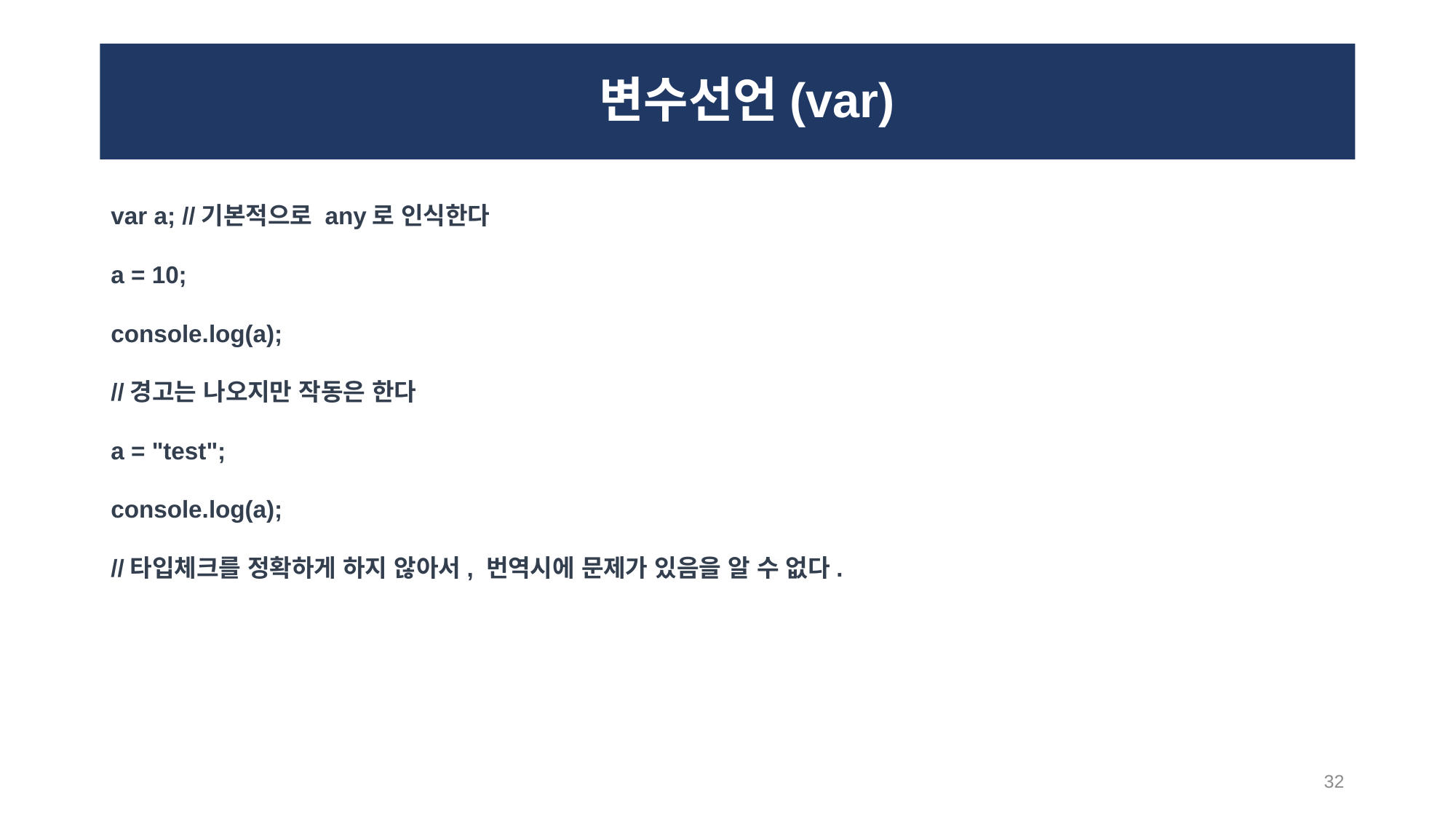

# 변수선언(var)
var a; //기본적으로 any로 인식한다
a = 10;
console.log(a);
//경고는 나오지만 작동은 한다
a = "test";
console.log(a);
//타입체크를 정확하게 하지 않아서, 번역시에 문제가 있음을 알 수 없다.
32